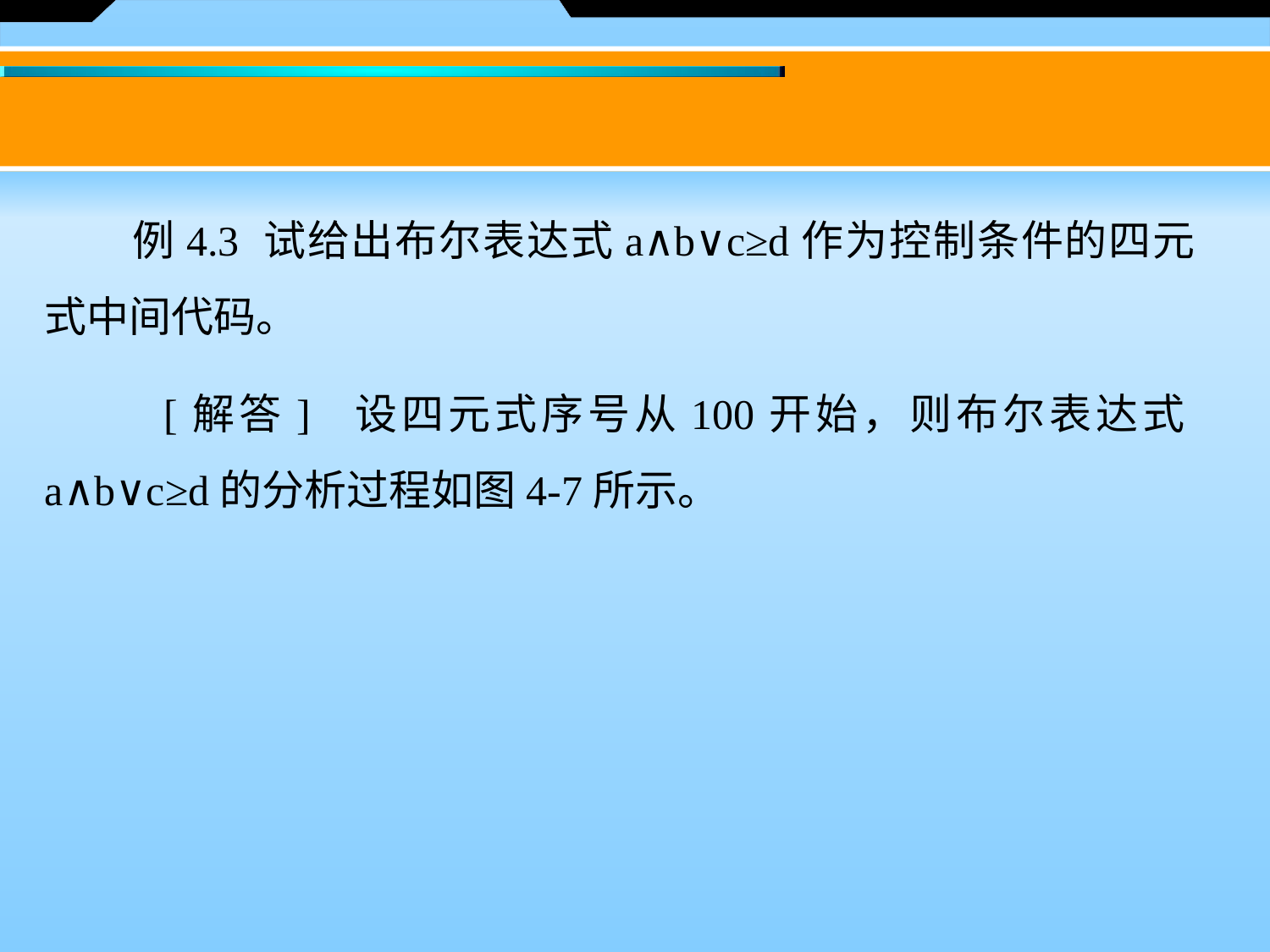

例4.3 试给出布尔表达式a∧b∨c≥d作为控制条件的四元式中间代码。
        [解答]  设四元式序号从100开始，则布尔表达式a∧b∨c≥d的分析过程如图4-7所示。